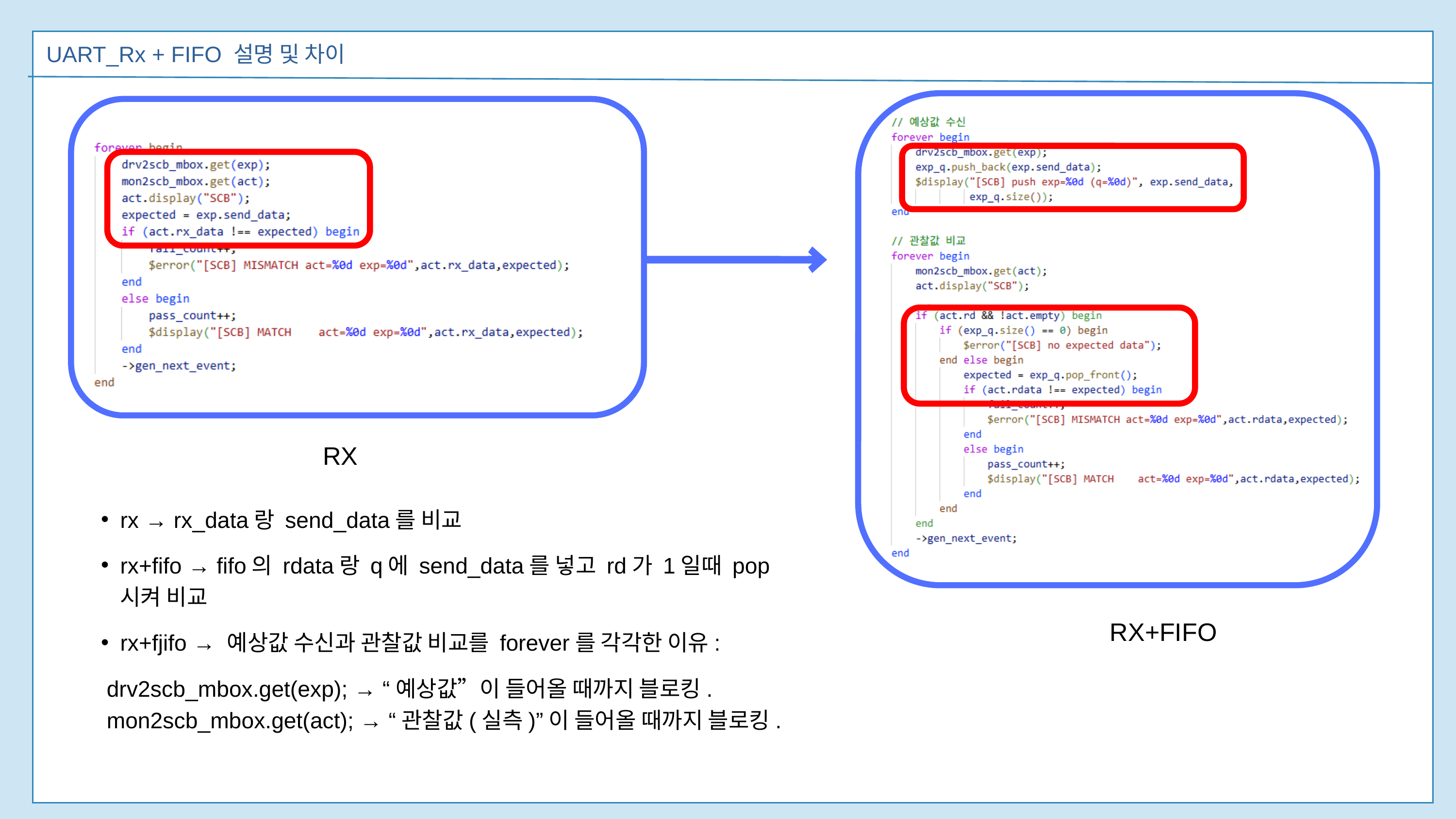

UART_Rx + FIFO 설명 및 차이

RX
rx → rx_data랑 send_data를 비교

rx+fifo → fifo의 rdata랑 q에 send_data를 넣고 rd가 1일때 pop시켜 비교

rx+fjifo → 예상값 수신과 관찰값 비교를 forever를 각각한 이유:

    drv2scb_mbox.get(exp); → “예상값”이 들어올 때까지 블로킹.
    mon2scb_mbox.get(act); → “관찰값(실측)”이 들어올 때까지 블로킹.
RX+FIFO